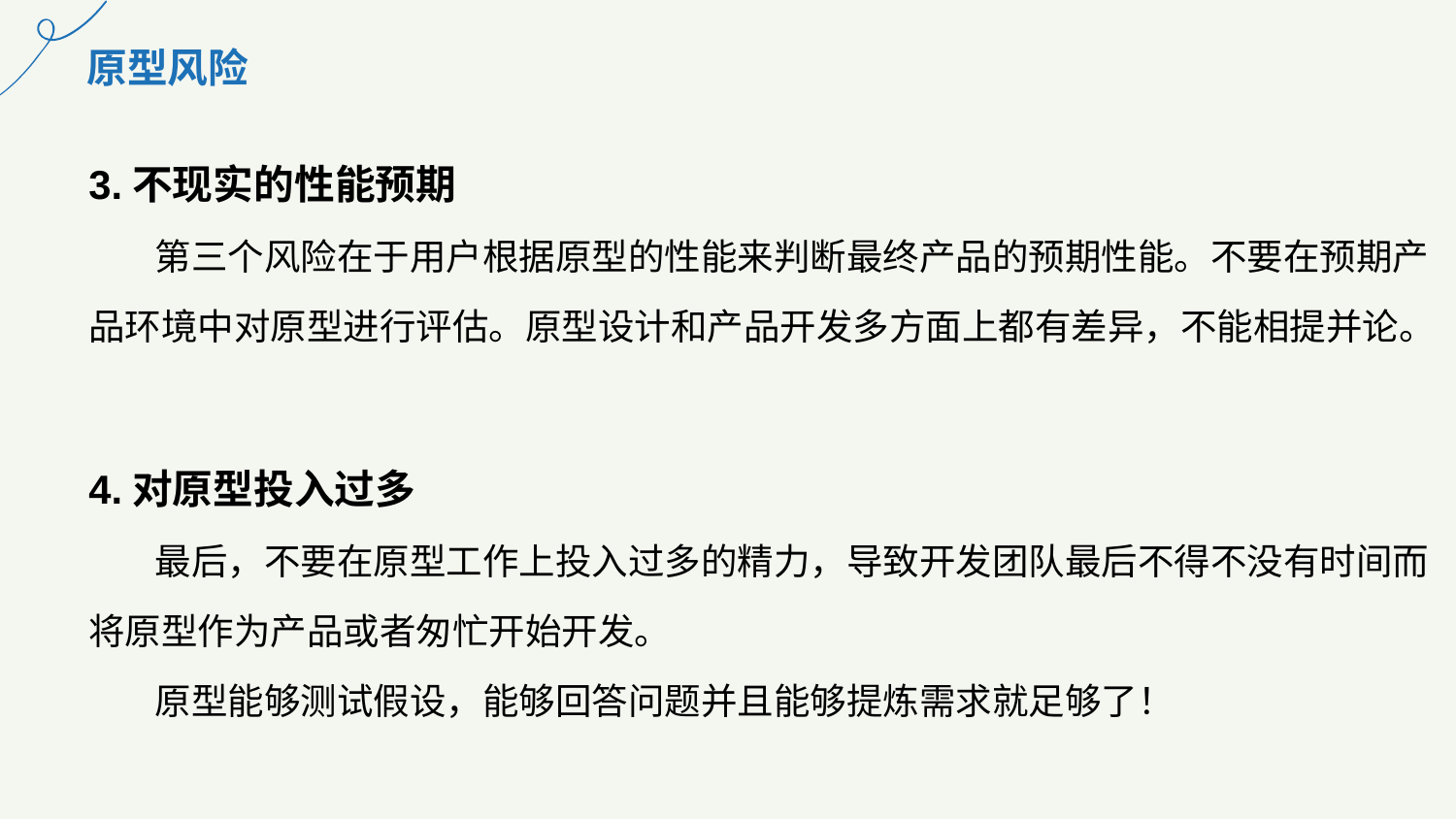

原型风险
3.不现实的性能预期
       第三个风险在于用户根据原型的性能来判断最终产品的预期性能。不要在预期产品环境中对原型进行评估。原型设计和产品开发多方面上都有差异，不能相提并论。
4.对原型投入过多
       最后，不要在原型工作上投入过多的精力，导致开发团队最后不得不没有时间而将原型作为产品或者匆忙开始开发。
       原型能够测试假设，能够回答问题并且能够提炼需求就足够了！